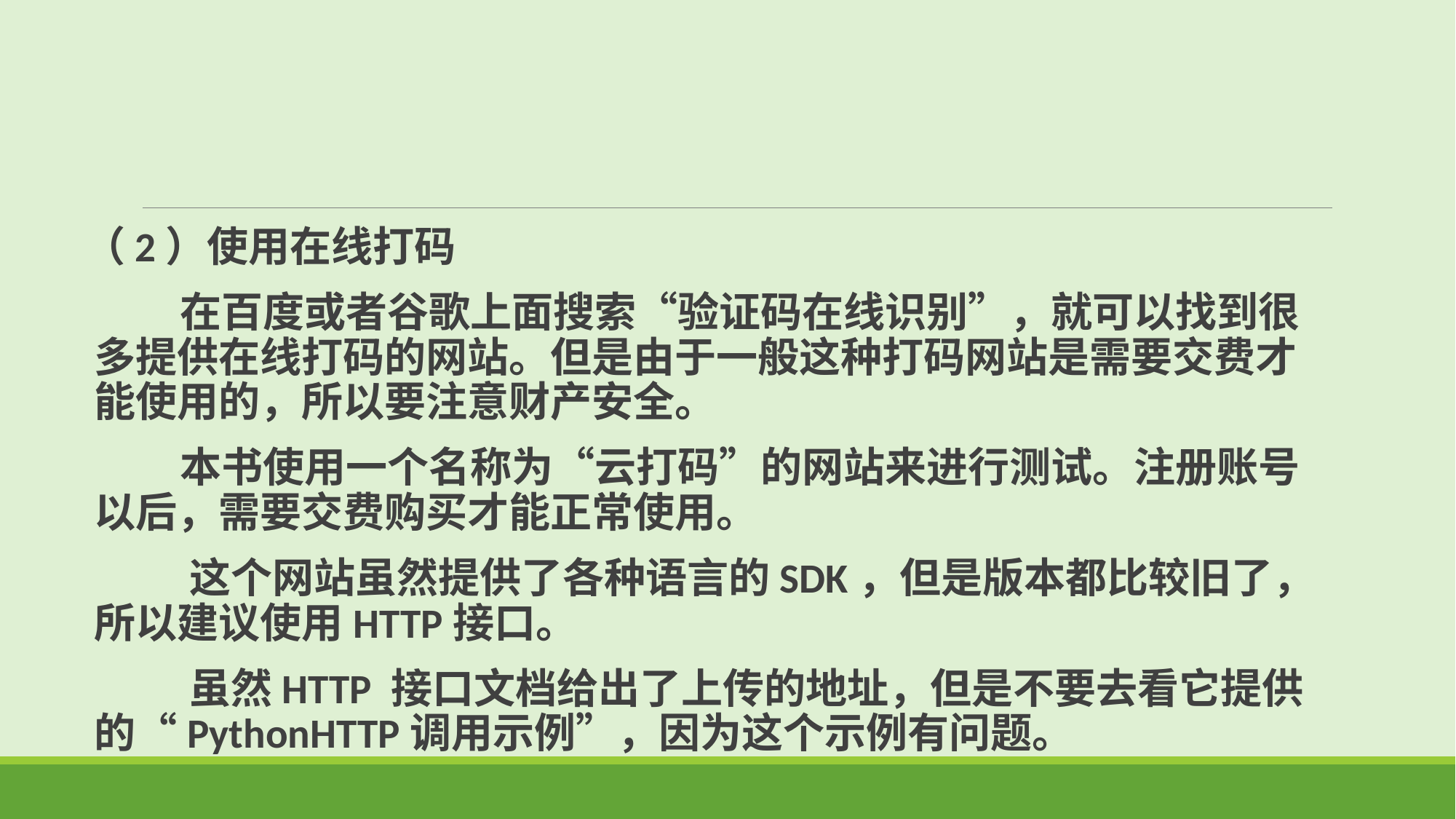

（2）使用在线打码
        在百度或者谷歌上面搜索“验证码在线识别”，就可以找到很多提供在线打码的网站。但是由于一般这种打码网站是需要交费才能使用的，所以要注意财产安全。
        本书使用一个名称为“云打码”的网站来进行测试。注册账号以后，需要交费购买才能正常使用。
         这个网站虽然提供了各种语言的SDK，但是版本都比较旧了，所以建议使用HTTP接口。
         虽然HTTP 接口文档给出了上传的地址，但是不要去看它提供的“PythonHTTP调用示例”，因为这个示例有问题。